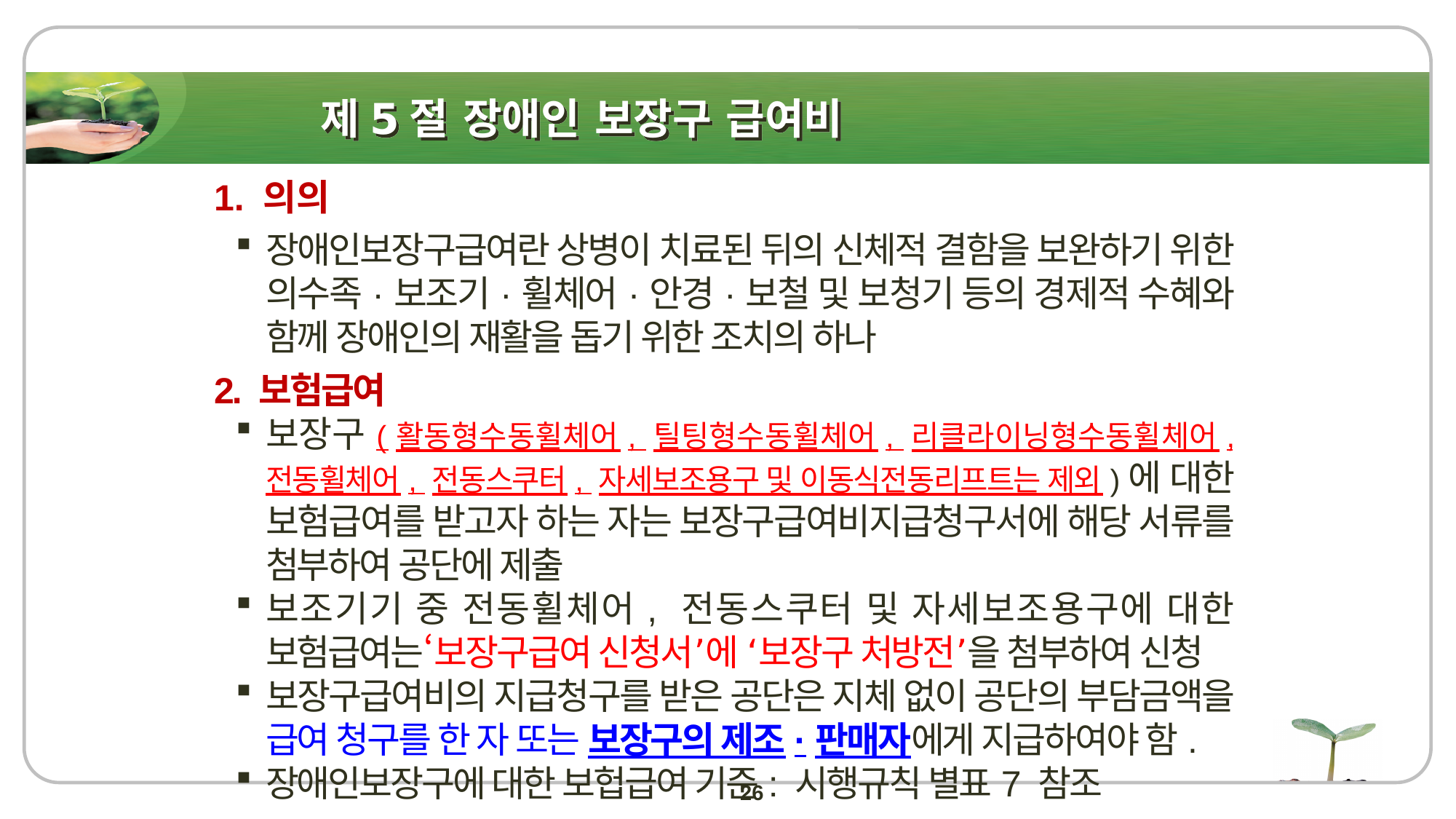

# 제5절 장애인 보장구 급여비
1. 의의
장애인보장구급여란 상병이 치료된 뒤의 신체적 결함을 보완하기 위한 의수족·보조기·휠체어·안경·보철 및 보청기 등의 경제적 수혜와 함께 장애인의 재활을 돕기 위한 조치의 하나
2. 보험급여
보장구(활동형수동휠체어, 틸팅형수동휠체어, 리클라이닝형수동휠체어, 전동휠체어, 전동스쿠터, 자세보조용구 및 이동식전동리프트는 제외)에 대한 보험급여를 받고자 하는 자는 보장구급여비지급청구서에 해당 서류를 첨부하여 공단에 제출
보조기기 중 전동휠체어, 전동스쿠터 및 자세보조용구에 대한 보험급여는‘보장구급여 신청서’에 ‘보장구 처방전’을 첨부하여 신청
보장구급여비의 지급청구를 받은 공단은 지체 없이 공단의 부담금액을 급여 청구를 한 자 또는 보장구의 제조·판매자에게 지급하여야 함.
장애인보장구에 대한 보헙급여 기준: 시행규칙 별표7 참조
26